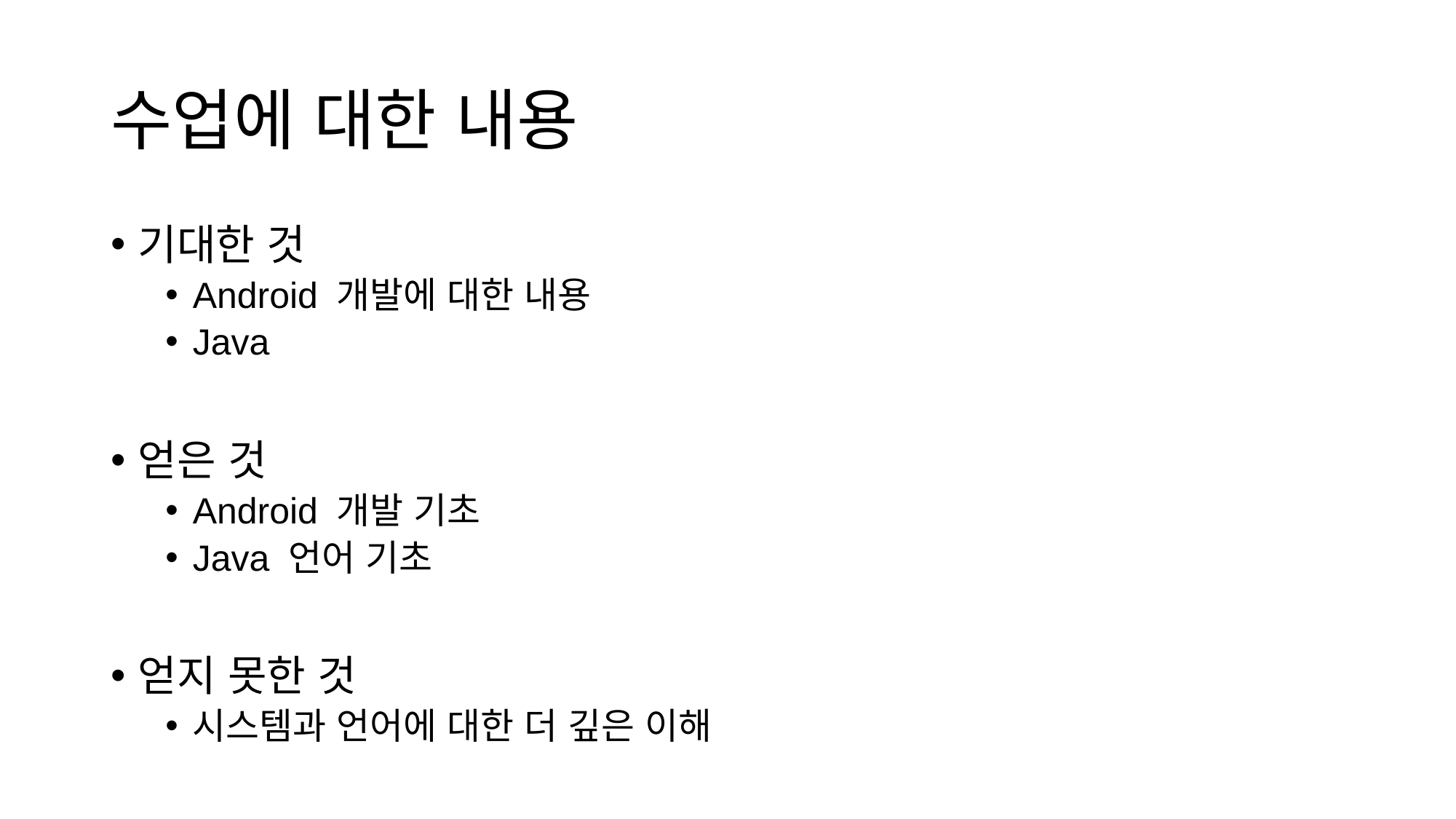

# 수업에 대한 내용
기대한 것
Android 개발에 대한 내용
Java

얻은 것
Android 개발 기초
Java 언어 기초

얻지 못한 것
시스템과 언어에 대한 더 깊은 이해